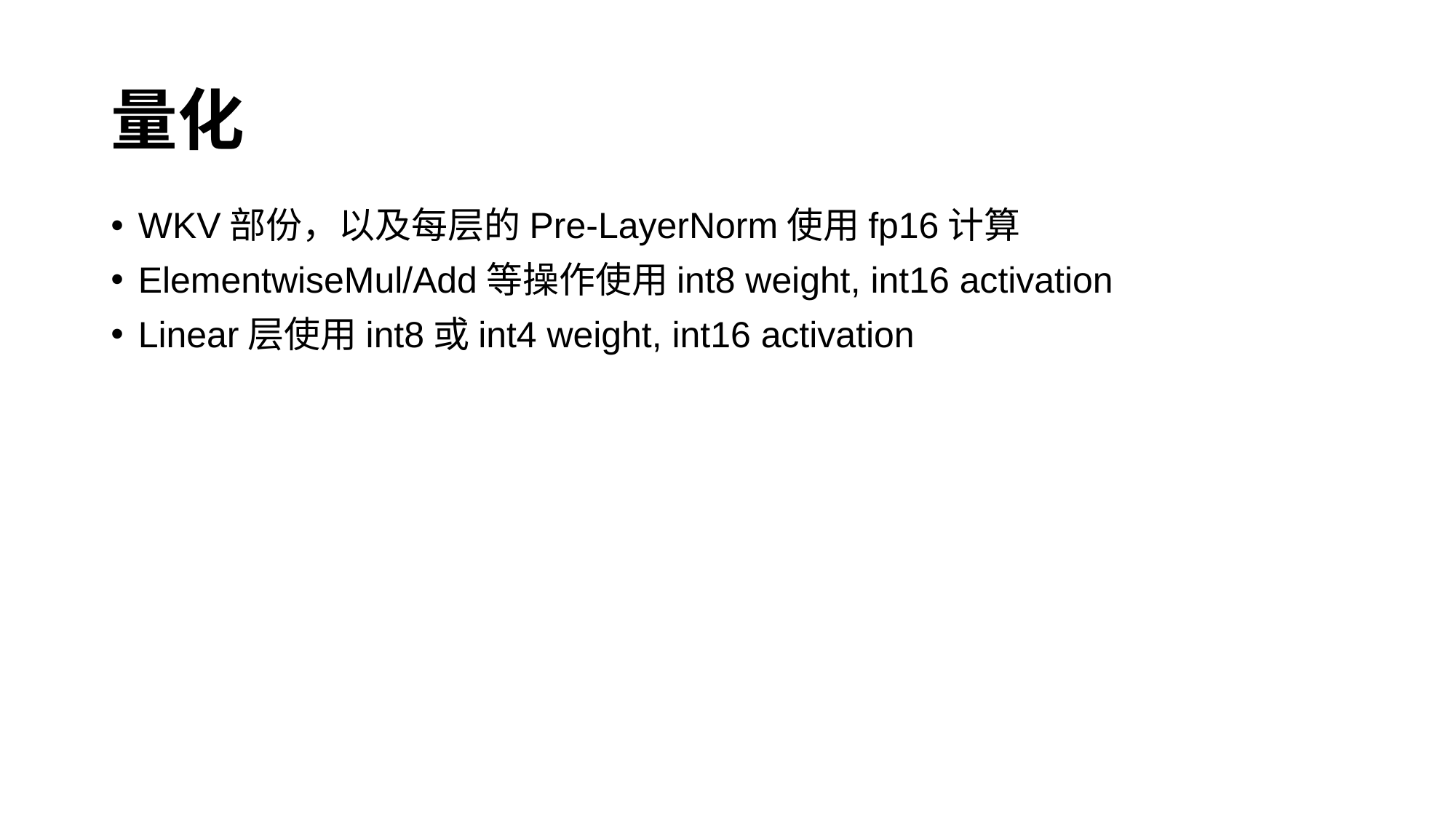

# 量化
WKV部份，以及每层的Pre-LayerNorm使用fp16计算
ElementwiseMul/Add等操作使用int8 weight, int16 activation
Linear层使用int8或int4 weight, int16 activation